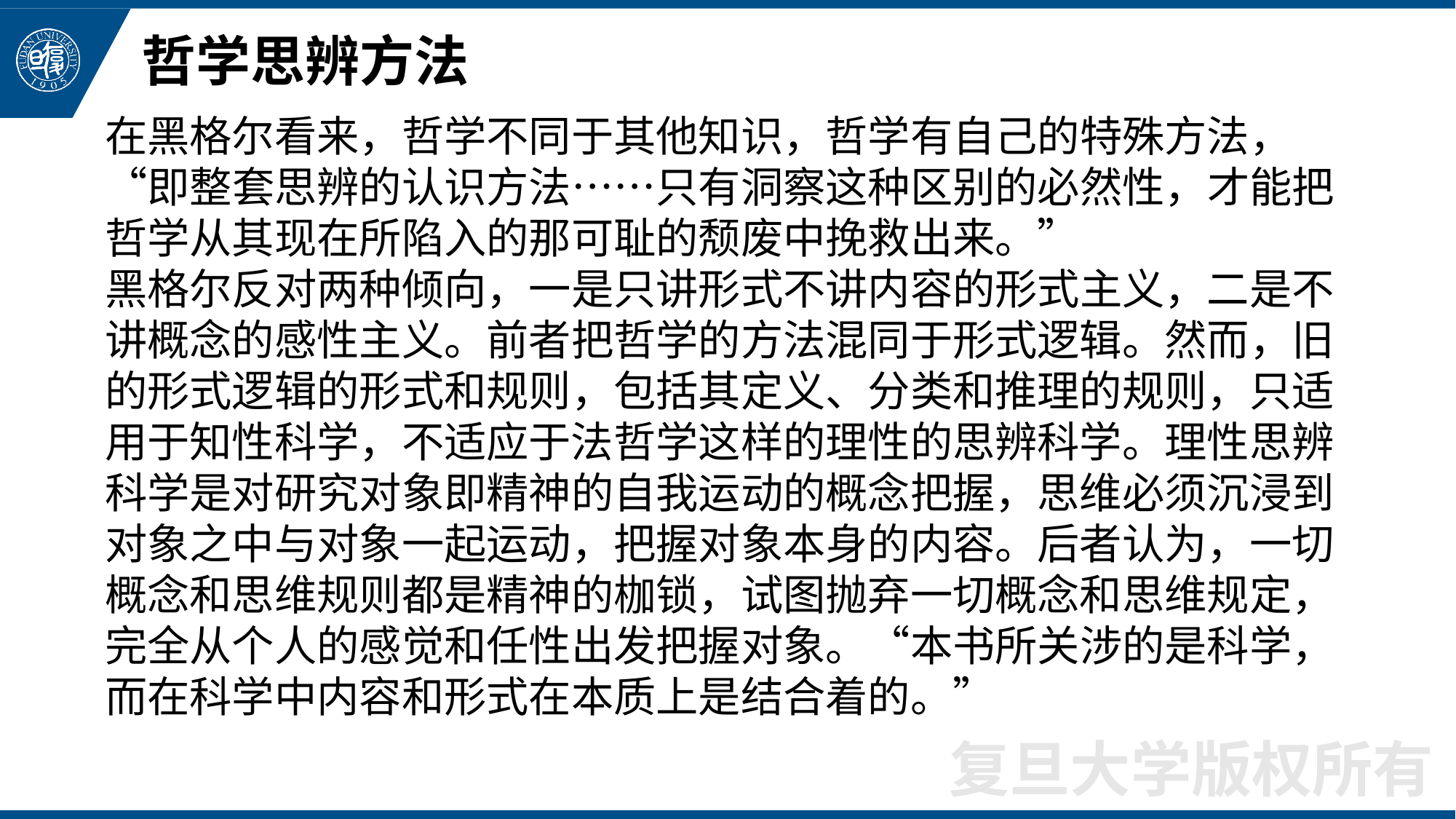

# 哲学思辨方法
在黑格尔看来，哲学不同于其他知识，哲学有自己的特殊方法，“即整套思辨的认识方法……只有洞察这种区别的必然性，才能把哲学从其现在所陷入的那可耻的颓废中挽救出来。”
黑格尔反对两种倾向，一是只讲形式不讲内容的形式主义，二是不讲概念的感性主义。前者把哲学的方法混同于形式逻辑。然而，旧的形式逻辑的形式和规则，包括其定义、分类和推理的规则，只适用于知性科学，不适应于法哲学这样的理性的思辨科学。理性思辨科学是对研究对象即精神的自我运动的概念把握，思维必须沉浸到对象之中与对象一起运动，把握对象本身的内容。后者认为，一切概念和思维规则都是精神的枷锁，试图抛弃一切概念和思维规定，完全从个人的感觉和任性出发把握对象。“本书所关涉的是科学，而在科学中内容和形式在本质上是结合着的。”